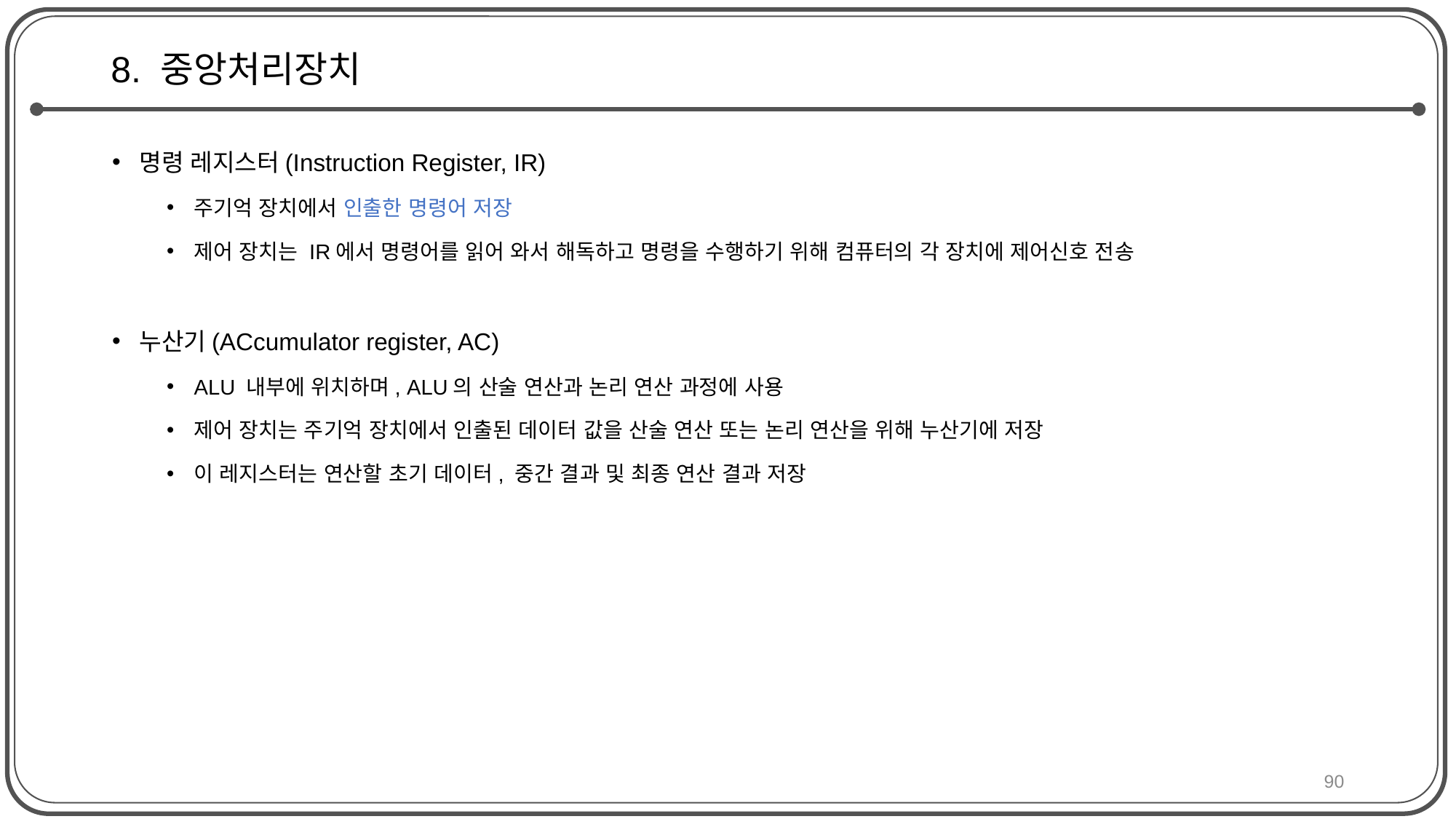

# 8. 중앙처리장치
명령 레지스터(Instruction Register, IR)
주기억 장치에서 인출한 명령어 저장
제어 장치는 IR에서 명령어를 읽어 와서 해독하고 명령을 수행하기 위해 컴퓨터의 각 장치에 제어신호 전송

누산기(ACcumulator register, AC)
ALU 내부에 위치하며, ALU의 산술 연산과 논리 연산 과정에 사용
제어 장치는 주기억 장치에서 인출된 데이터 값을 산술 연산 또는 논리 연산을 위해 누산기에 저장
이 레지스터는 연산할 초기 데이터, 중간 결과 및 최종 연산 결과 저장
90